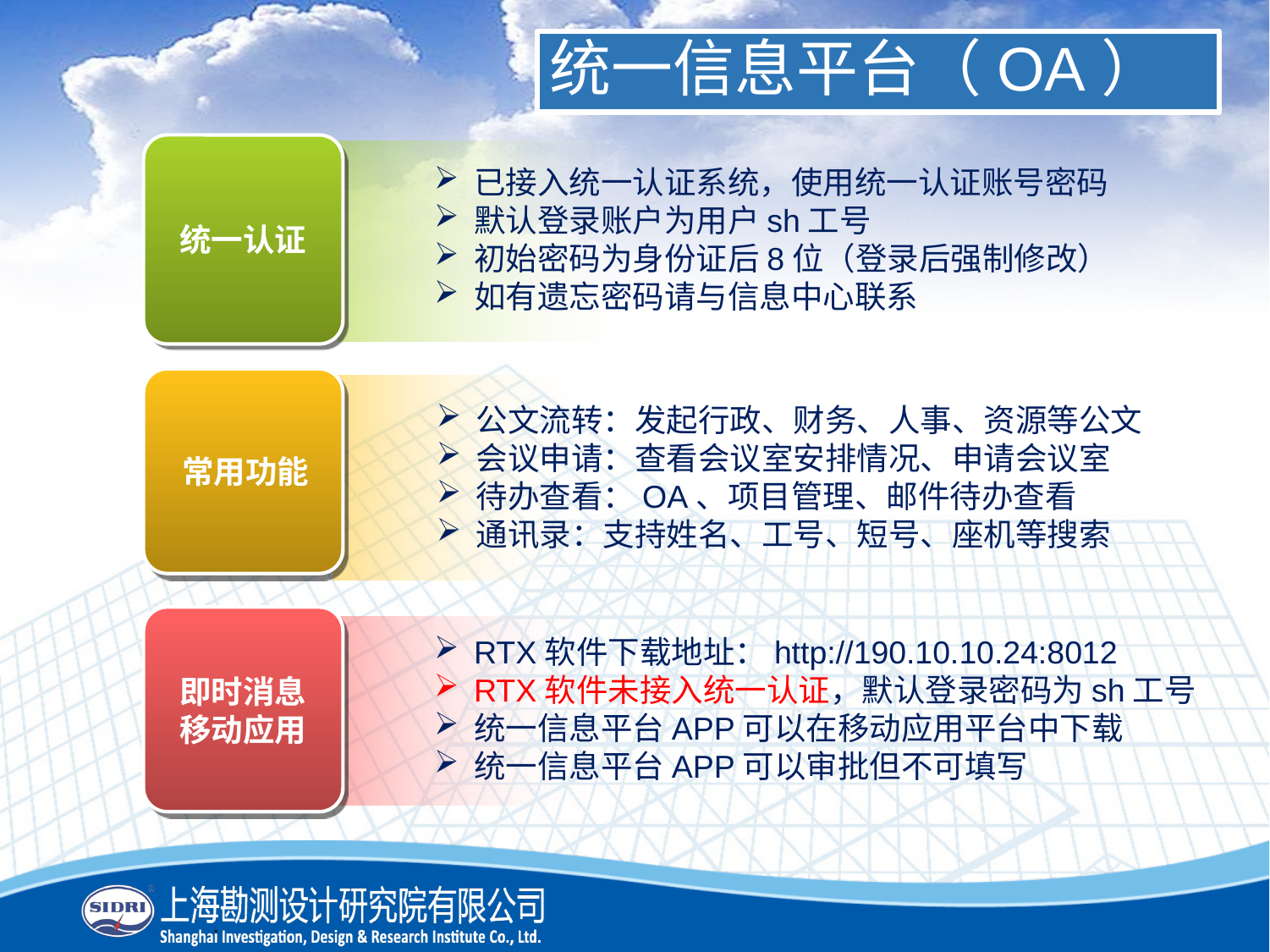

统一信息平台（OA）

已接入统一认证系统，使用统一认证账号密码
默认登录账户为用户sh工号
初始密码为身份证后8位（登录后强制修改）
如有遗忘密码请与信息中心联系
统一认证

公文流转：发起行政、财务、人事、资源等公文
会议申请：查看会议室安排情况、申请会议室
待办查看：OA、项目管理、邮件待办查看
通讯录：支持姓名、工号、短号、座机等搜索
常用功能

RTX软件下载地址：http://190.10.10.24:8012
RTX软件未接入统一认证，默认登录密码为sh工号
统一信息平台APP可以在移动应用平台中下载
统一信息平台APP可以审批但不可填写
即时消息
移动应用